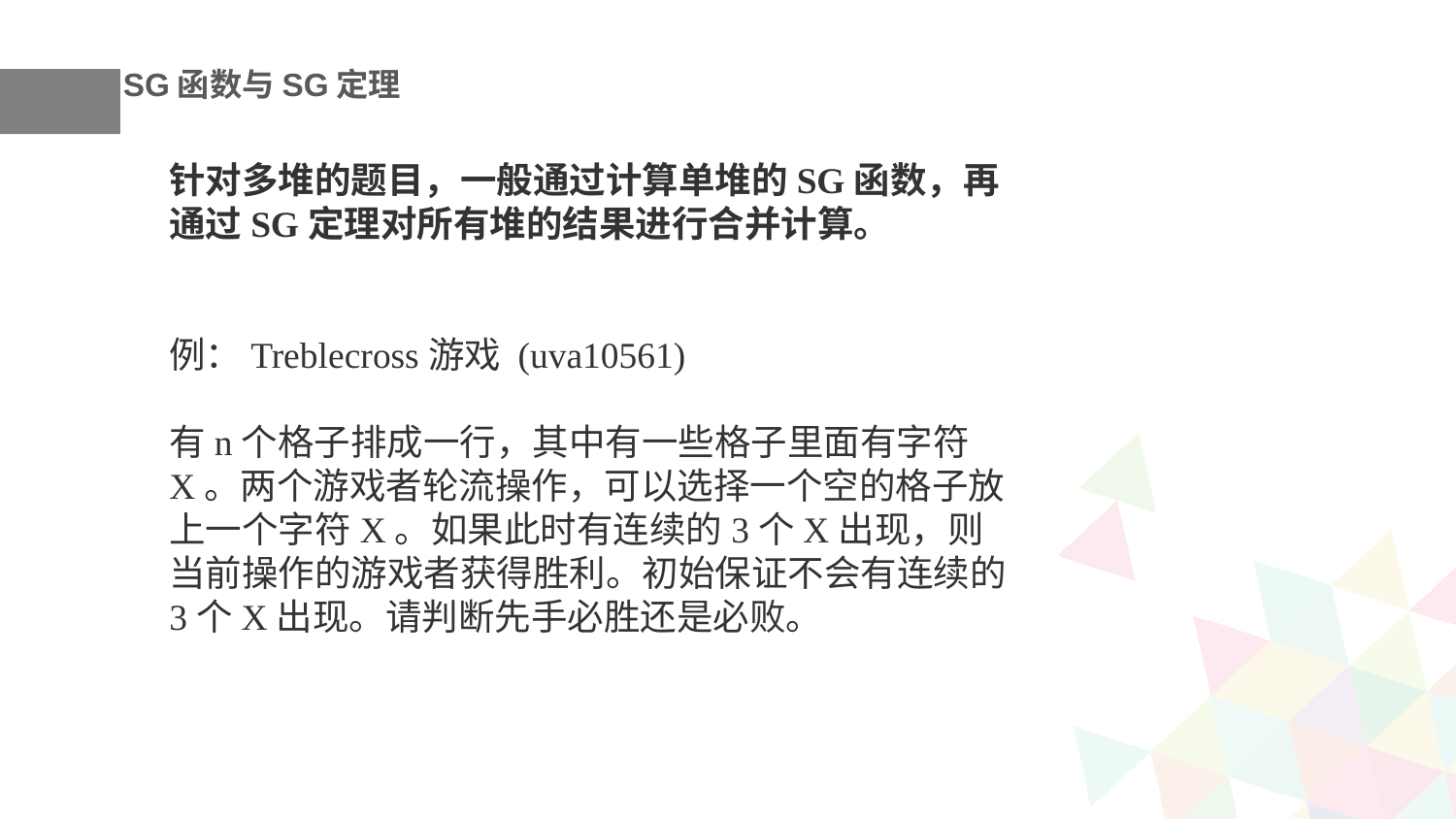

SG函数与SG定理

针对多堆的题目，一般通过计算单堆的SG函数，再通过SG定理对所有堆的结果进行合并计算。

例：Treblecross游戏 (uva10561)

有n个格子排成一行，其中有一些格子里面有字符X。两个游戏者轮流操作，可以选择一个空的格子放上一个字符X。如果此时有连续的3个X出现，则当前操作的游戏者获得胜利。初始保证不会有连续的3个X出现。请判断先手必胜还是必败。